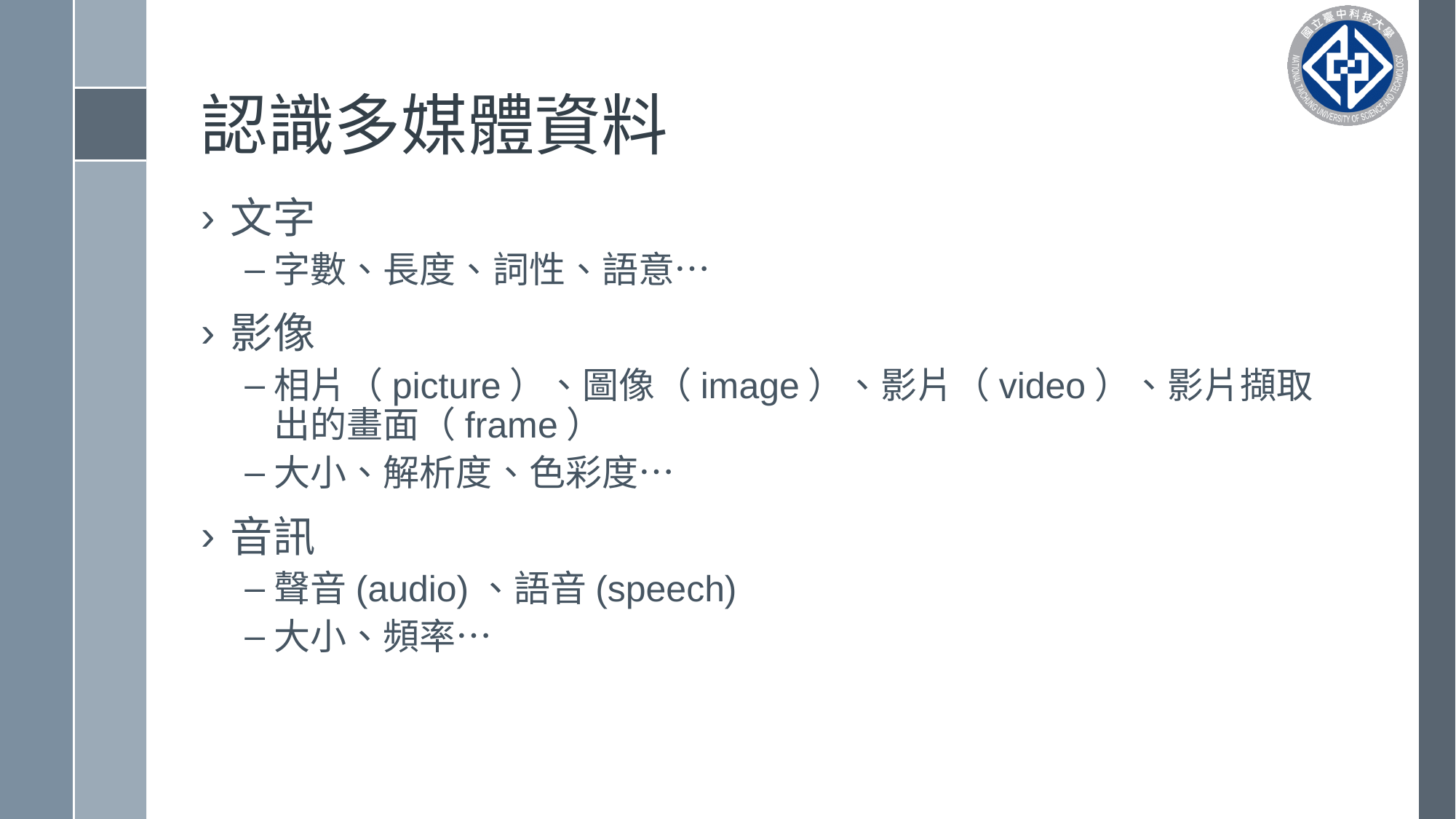

# 認識多媒體資料
文字
字數、長度、詞性、語意…
影像
相片（picture）、圖像（image）、影片（video）、影片擷取出的畫面（frame）
大小、解析度、色彩度…
音訊
聲音(audio)、語音(speech)
大小、頻率…